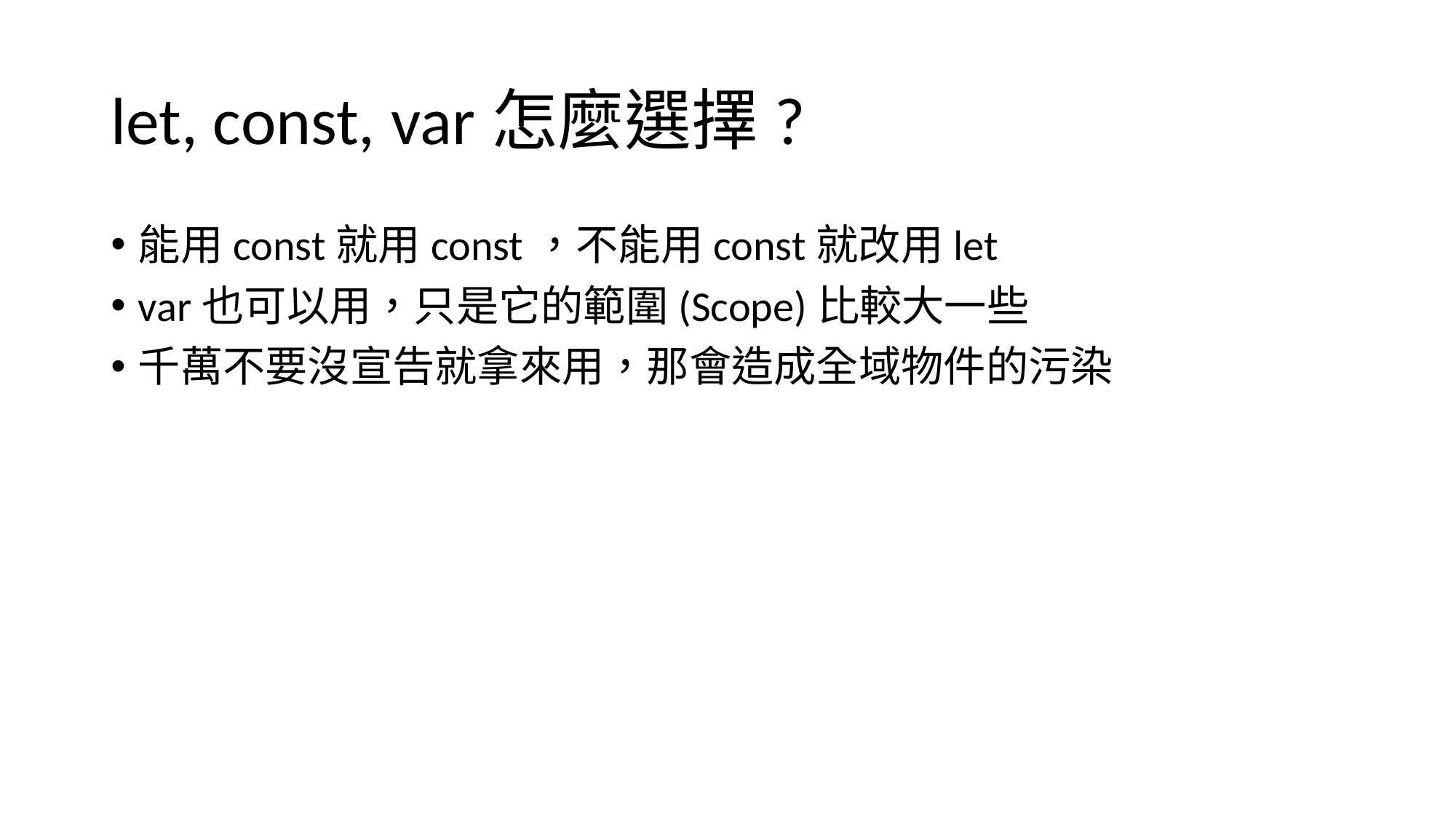

# let, const, var怎麼選擇?
能用const就用const，不能用const就改用let
var也可以用，只是它的範圍(Scope)比較大一些
千萬不要沒宣告就拿來用，那會造成全域物件的污染